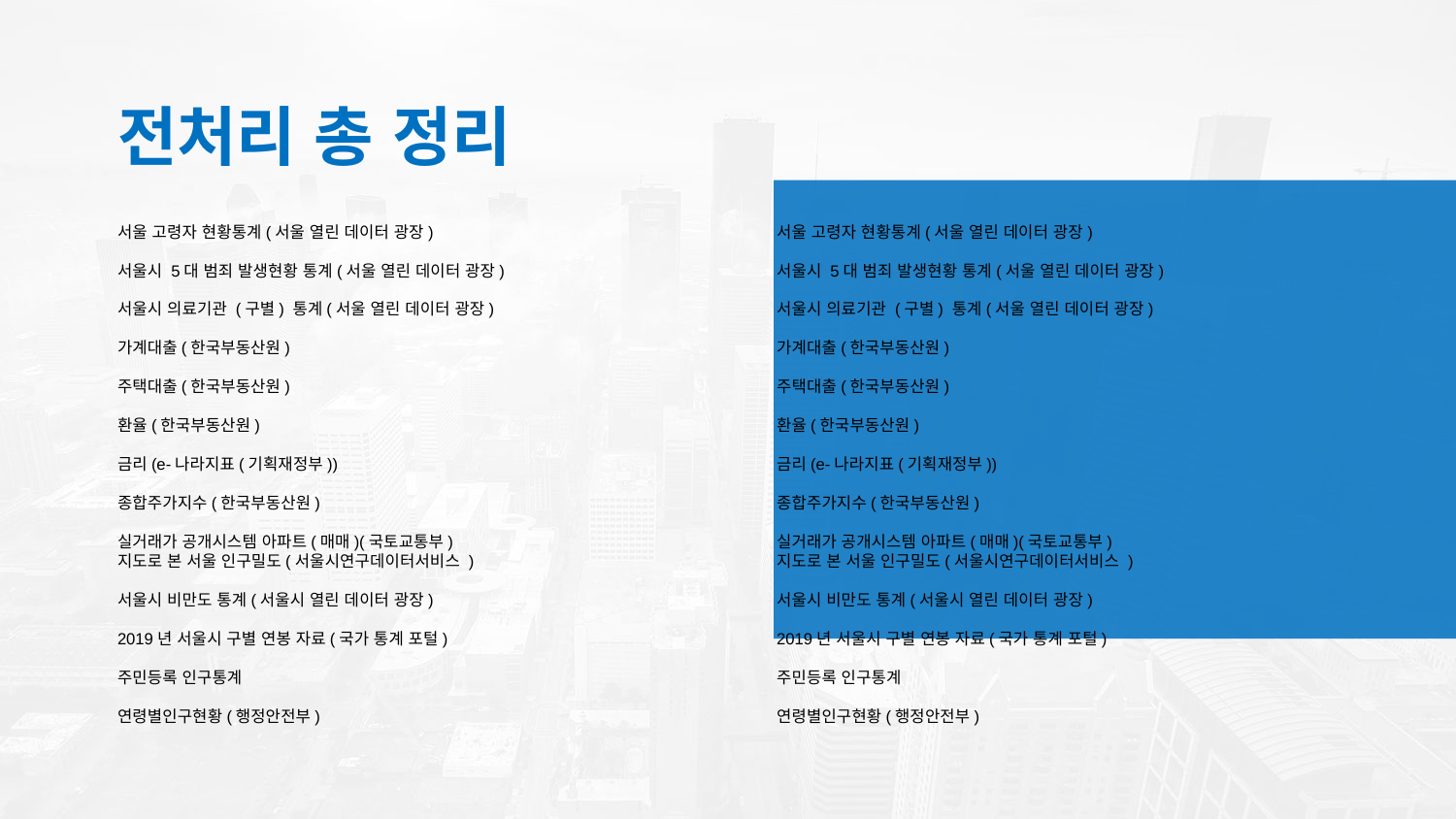

전처리 총 정리
서울 고령자 현황통계(서울 열린 데이터 광장)

서울시 5대 범죄 발생현황 통계(서울 열린 데이터 광장)

서울시 의료기관 (구별) 통계(서울 열린 데이터 광장)

가계대출(한국부동산원)

주택대출(한국부동산원)

환율(한국부동산원)

금리(e-나라지표(기획재정부))

종합주가지수(한국부동산원)

실거래가 공개시스템 아파트(매매)(국토교통부)
지도로 본 서울 인구밀도(서울시연구데이터서비스 )

서울시 비만도 통계(서울시 열린 데이터 광장)

2019년 서울시 구별 연봉 자료(국가 통계 포털)

주민등록 인구통계

연령별인구현황(행정안전부)

서울 고령자 현황통계(서울 열린 데이터 광장)

서울시 5대 범죄 발생현황 통계(서울 열린 데이터 광장)

서울시 의료기관 (구별) 통계(서울 열린 데이터 광장)

가계대출(한국부동산원)

주택대출(한국부동산원)

환율(한국부동산원)

금리(e-나라지표(기획재정부))

종합주가지수(한국부동산원)

실거래가 공개시스템 아파트(매매)(국토교통부)
지도로 본 서울 인구밀도(서울시연구데이터서비스 )

서울시 비만도 통계(서울시 열린 데이터 광장)

2019년 서울시 구별 연봉 자료(국가 통계 포털)

주민등록 인구통계

연령별인구현황(행정안전부)